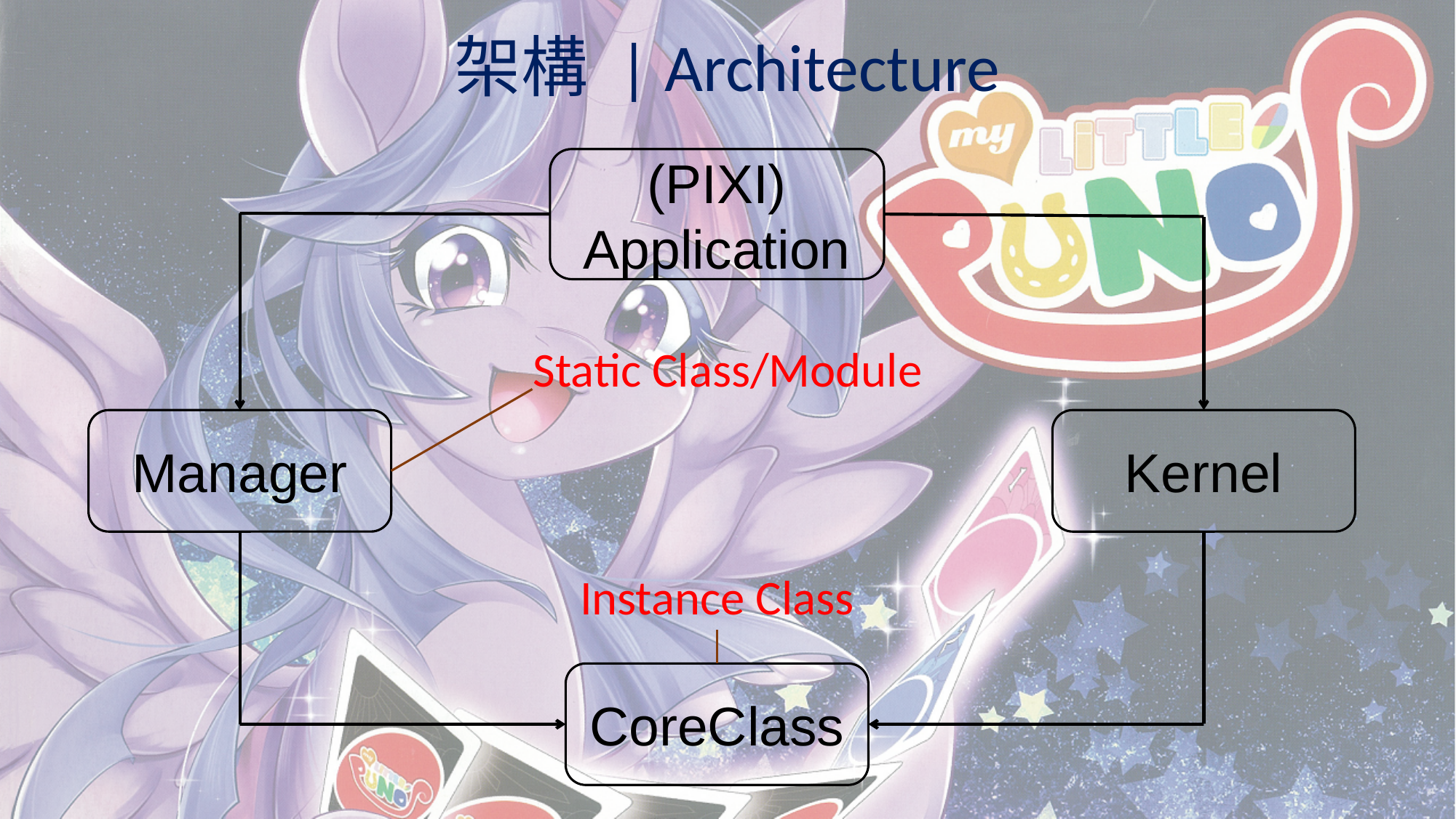

# 架構 | Architecture
(PIXI)
Application
Static Class/Module
Manager
Kernel
Instance Class
CoreClass